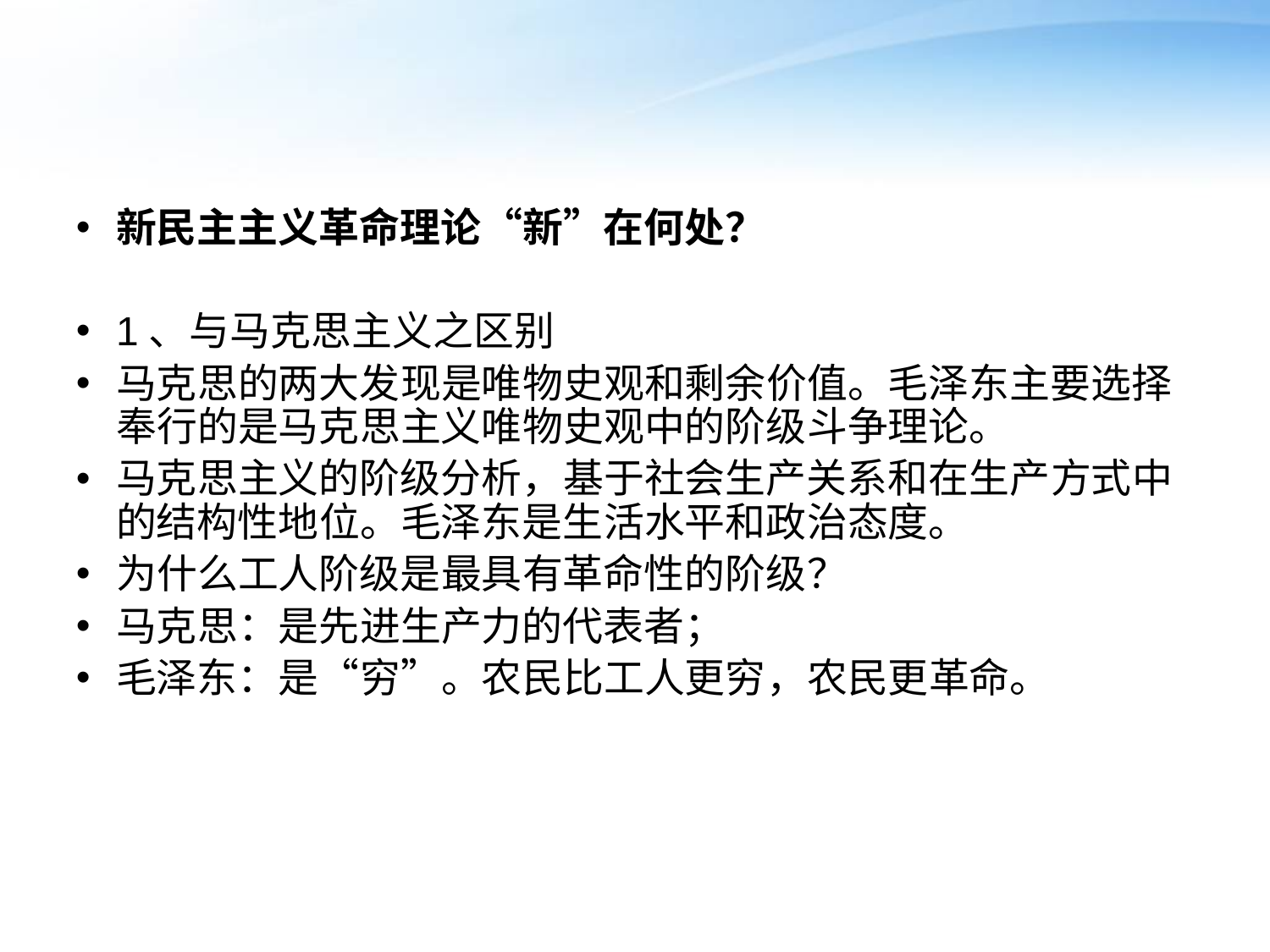

#
新民主主义革命理论“新”在何处？

1、与马克思主义之区别
马克思的两大发现是唯物史观和剩余价值。毛泽东主要选择奉行的是马克思主义唯物史观中的阶级斗争理论。
马克思主义的阶级分析，基于社会生产关系和在生产方式中的结构性地位。毛泽东是生活水平和政治态度。
为什么工人阶级是最具有革命性的阶级？
马克思：是先进生产力的代表者；
毛泽东：是“穷”。农民比工人更穷，农民更革命。